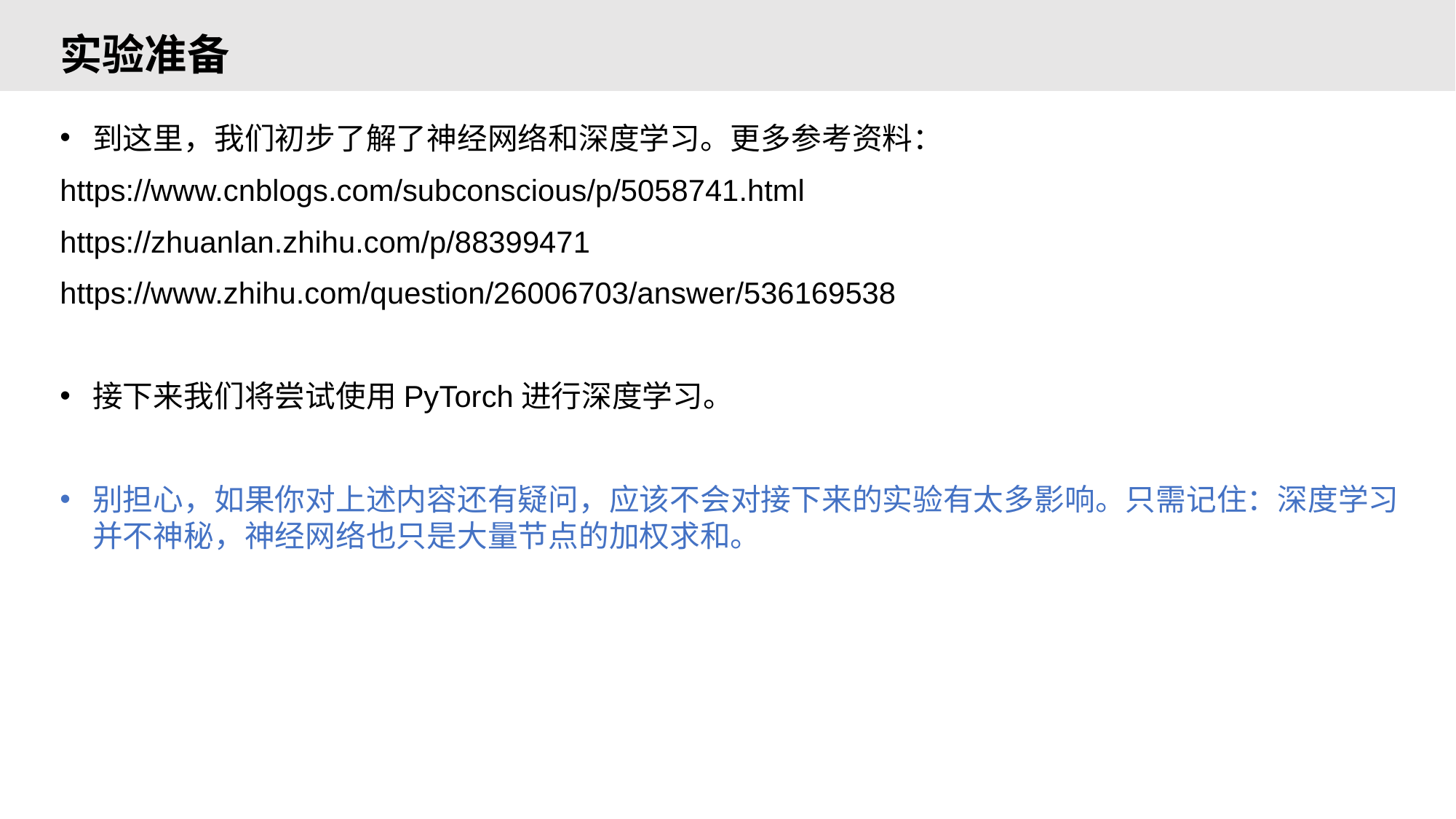

# 实验准备
到这里，我们初步了解了神经网络和深度学习。更多参考资料：
https://www.cnblogs.com/subconscious/p/5058741.html
https://zhuanlan.zhihu.com/p/88399471
https://www.zhihu.com/question/26006703/answer/536169538

接下来我们将尝试使用PyTorch进行深度学习。

别担心，如果你对上述内容还有疑问，应该不会对接下来的实验有太多影响。只需记住：深度学习并不神秘，神经网络也只是大量节点的加权求和。

10